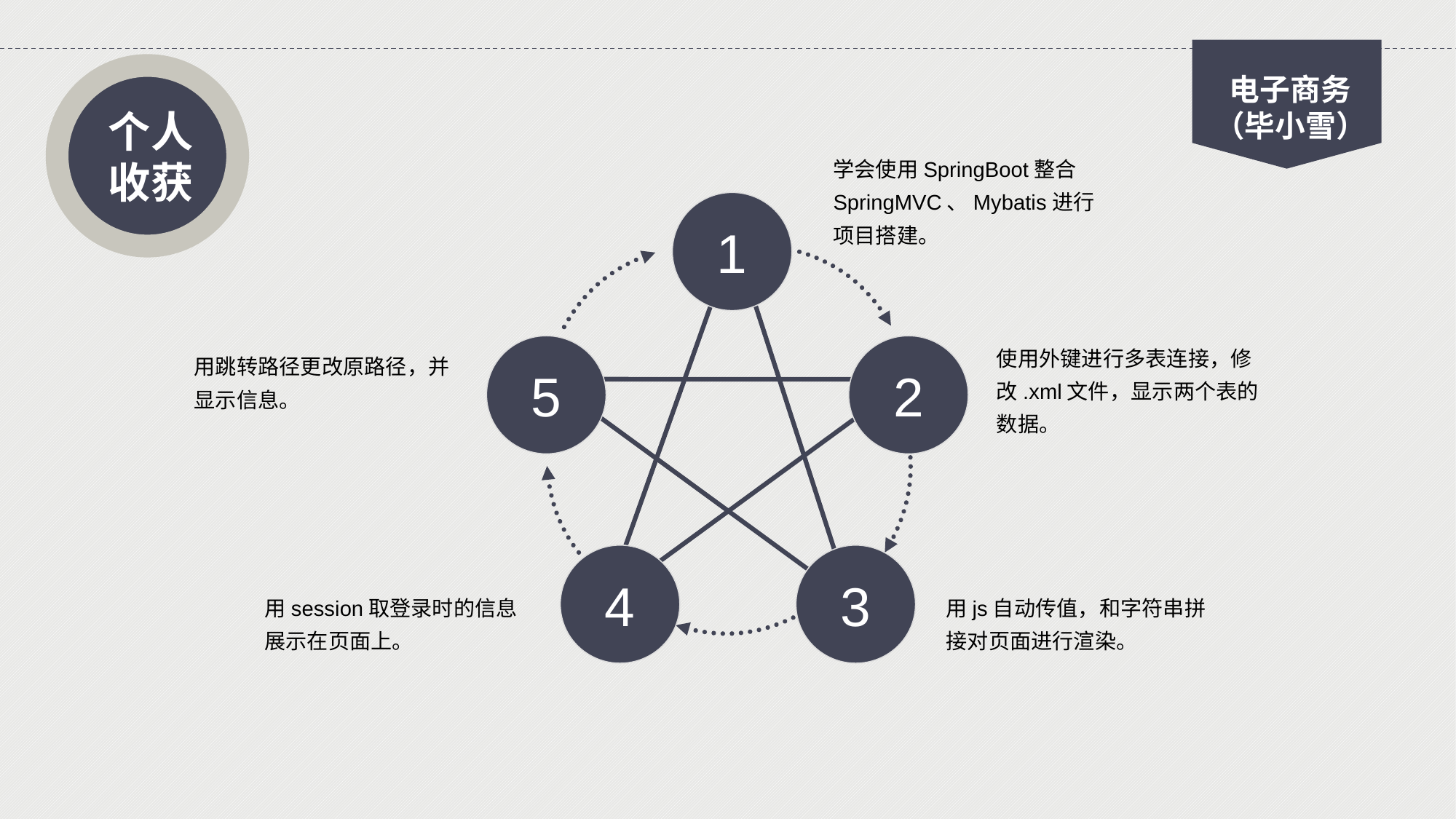

个人收获

电子商务
（毕小雪）
学会使用SpringBoot整合SpringMVC、Mybatis进行项目搭建。
1

使用外键进行多表连接，修改.xml文件，显示两个表的数据。
5
2
用跳转路径更改原路径，并显示信息。

4
3
用session取登录时的信息展示在页面上。
用js自动传值，和字符串拼接对页面进行渲染。